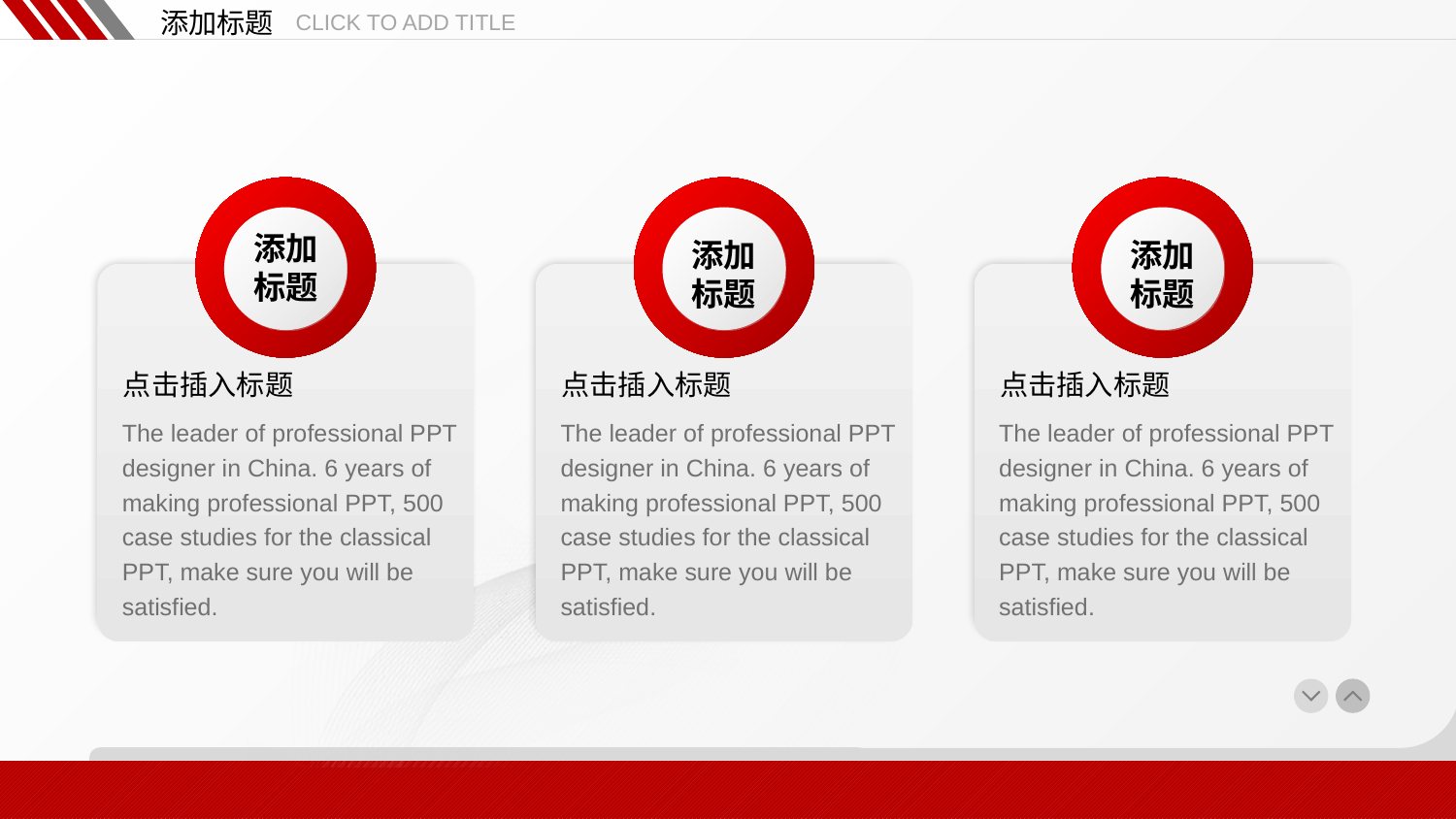

添加标题
CLICK TO ADD TITLE

添加标题

点击插入标题
The leader of professional PPT designer in China. 6 years of making professional PPT, 500 case studies for the classical PPT, make sure you will be satisfied.

添加
标题

点击插入标题
The leader of professional PPT designer in China. 6 years of making professional PPT, 500 case studies for the classical PPT, make sure you will be satisfied.

添加
标题

点击插入标题
The leader of professional PPT designer in China. 6 years of making professional PPT, 500 case studies for the classical PPT, make sure you will be satisfied.